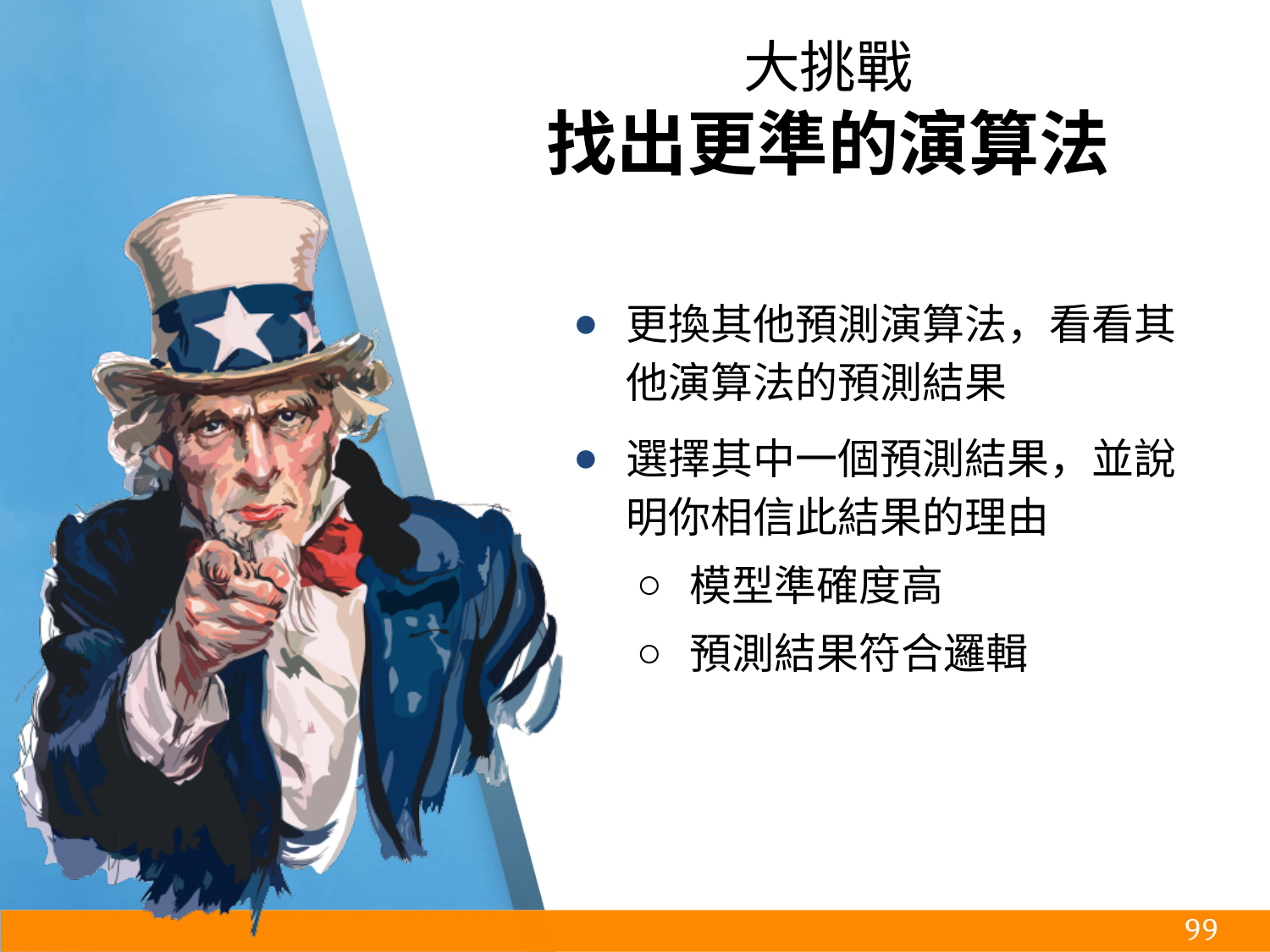

# 大挑戰
找出更準的演算法
更換其他預測演算法，看看其他演算法的預測結果
選擇其中一個預測結果，並說明你相信此結果的理由
模型準確度高
預測結果符合邏輯
99